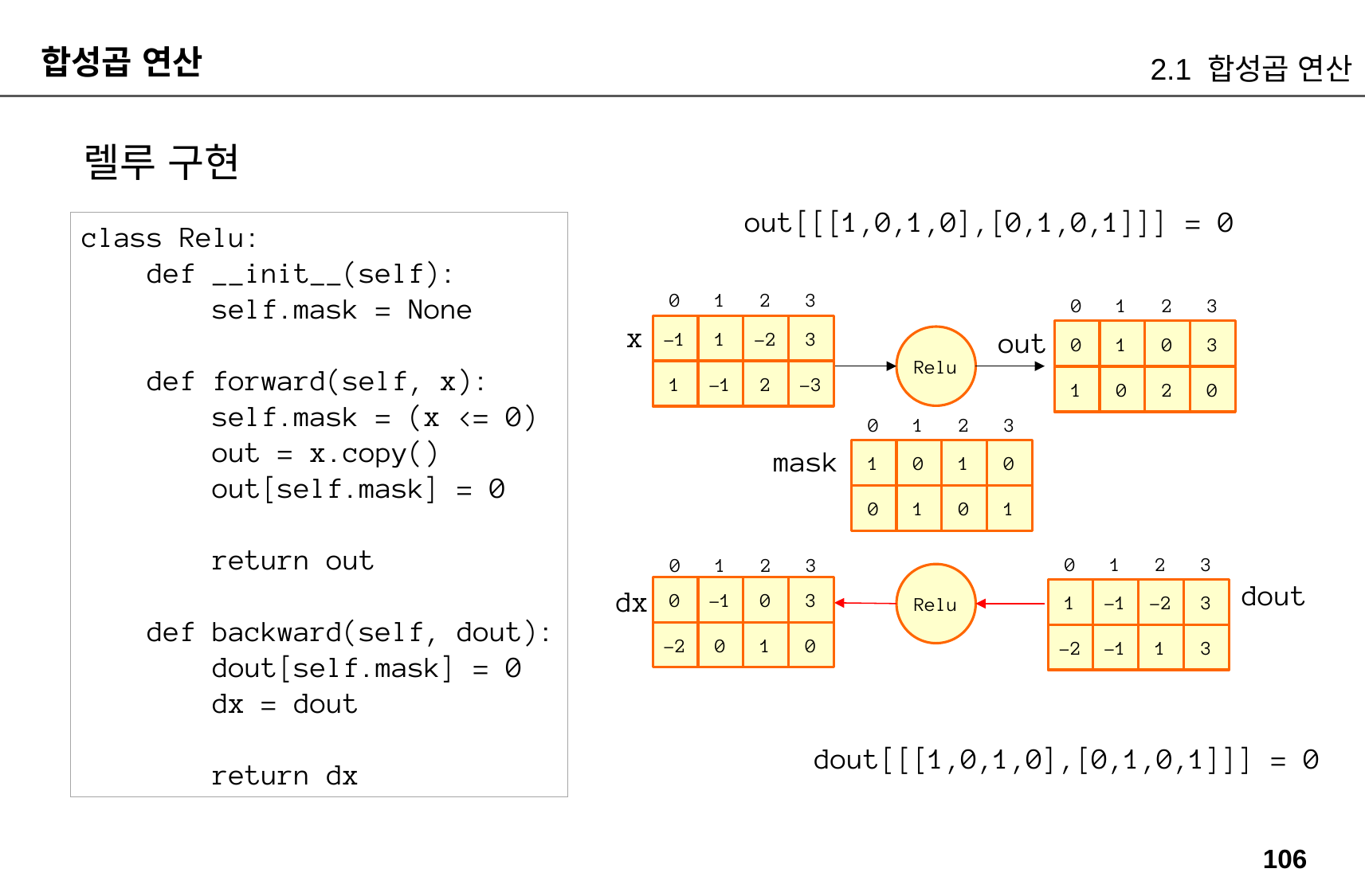

합성곱 연산
2.1 합성곱 연산
렐루 구현
out[[[1,0,1,0],[0,1,0,1]]] = 0
class Relu:
    def __init__(self):
        self.mask = None

    def forward(self, x):
        self.mask = (x <= 0)
        out = x.copy()
        out[self.mask] = 0

        return out

    def backward(self, dout):
        dout[self.mask] = 0
        dx = dout

        return dx
0
1
2
3
0
1
2
3
x
-1
1
-2
3
out
0
1
0
3
Relu
1
-1
2
-3
1
0
2
0
0
1
2
3
mask
1
0
1
0
0
1
0
1
0
1
2
3
0
1
2
3
Relu
dout
dx
0
-1
0
3
1
-1
-2
3
-2
0
1
0
-2
-1
1
3
dout[[[1,0,1,0],[0,1,0,1]]] = 0